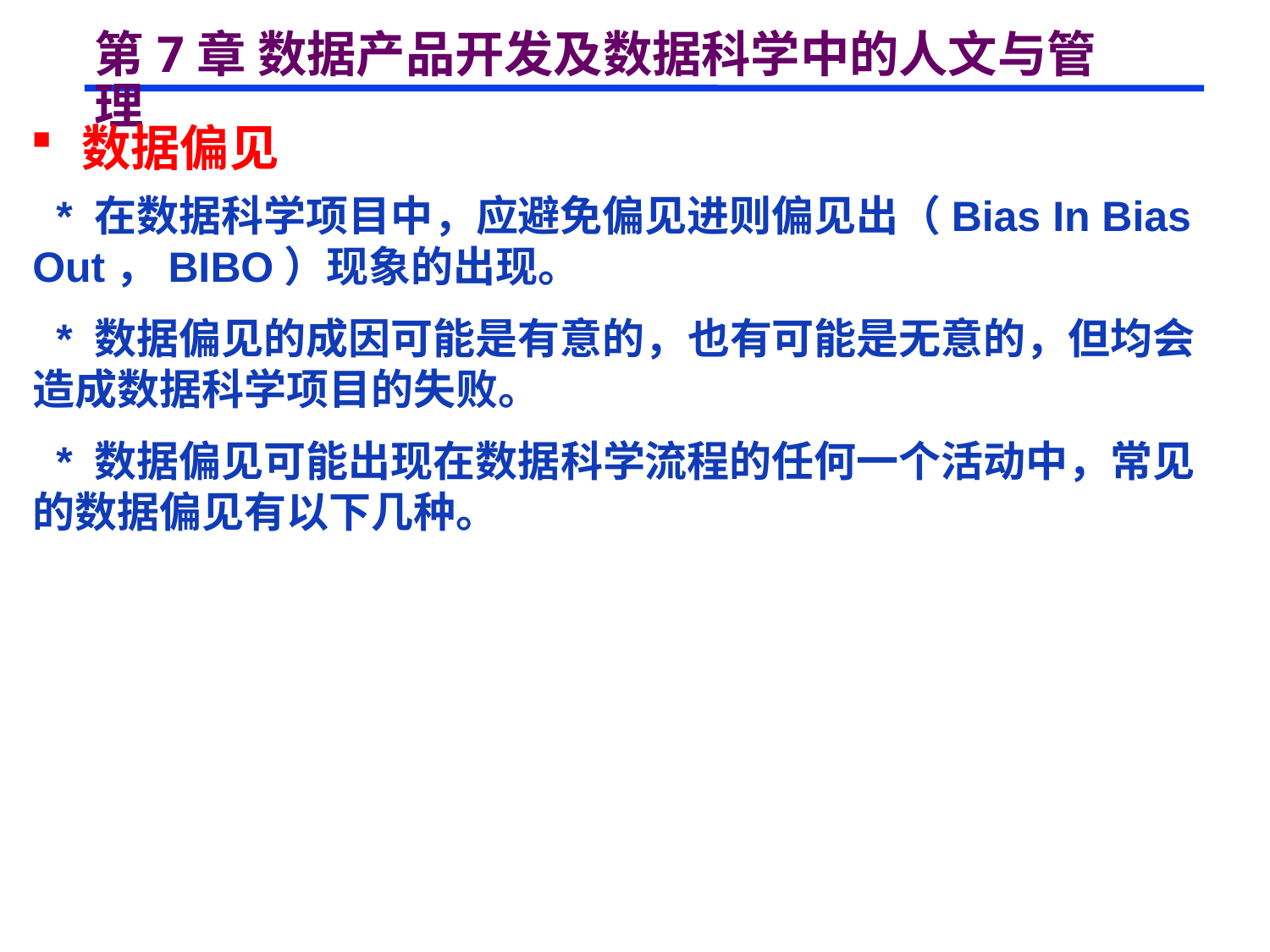

# 第7章 数据产品开发及数据科学中的人文与管理
 数据偏见
  * 在数据科学项目中，应避免偏见进则偏见出（Bias In Bias Out，BIBO）现象的出现。
  * 数据偏见的成因可能是有意的，也有可能是无意的，但均会造成数据科学项目的失败。
  * 数据偏见可能出现在数据科学流程的任何一个活动中，常见的数据偏见有以下几种。